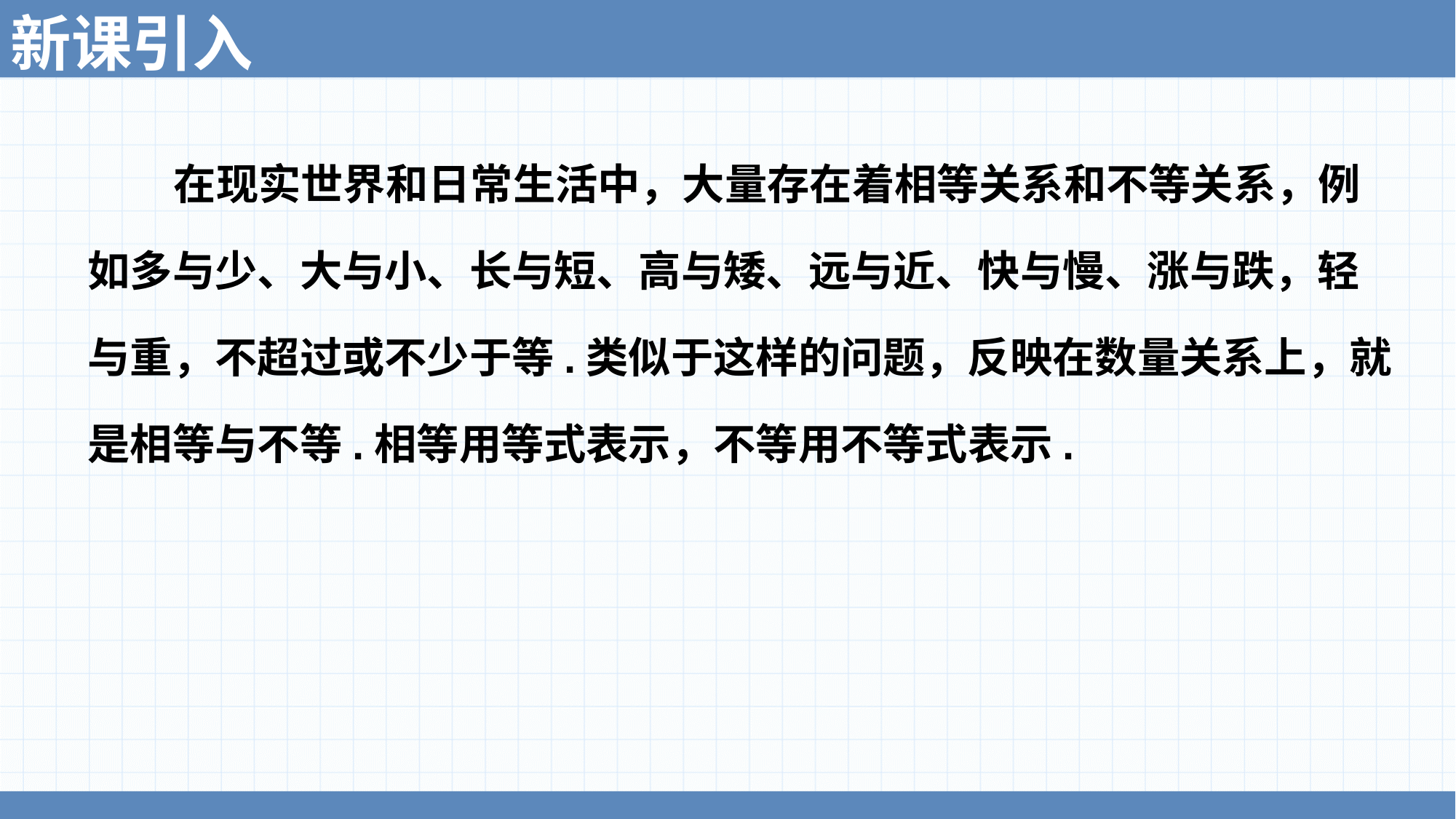

新课引入
在现实世界和日常生活中，大量存在着相等关系和不等关系，例如多与少、大与小、长与短、高与矮、远与近、快与慢、涨与跌，轻与重，不超过或不少于等.类似于这样的问题，反映在数量关系上，就是相等与不等.相等用等式表示，不等用不等式表示.